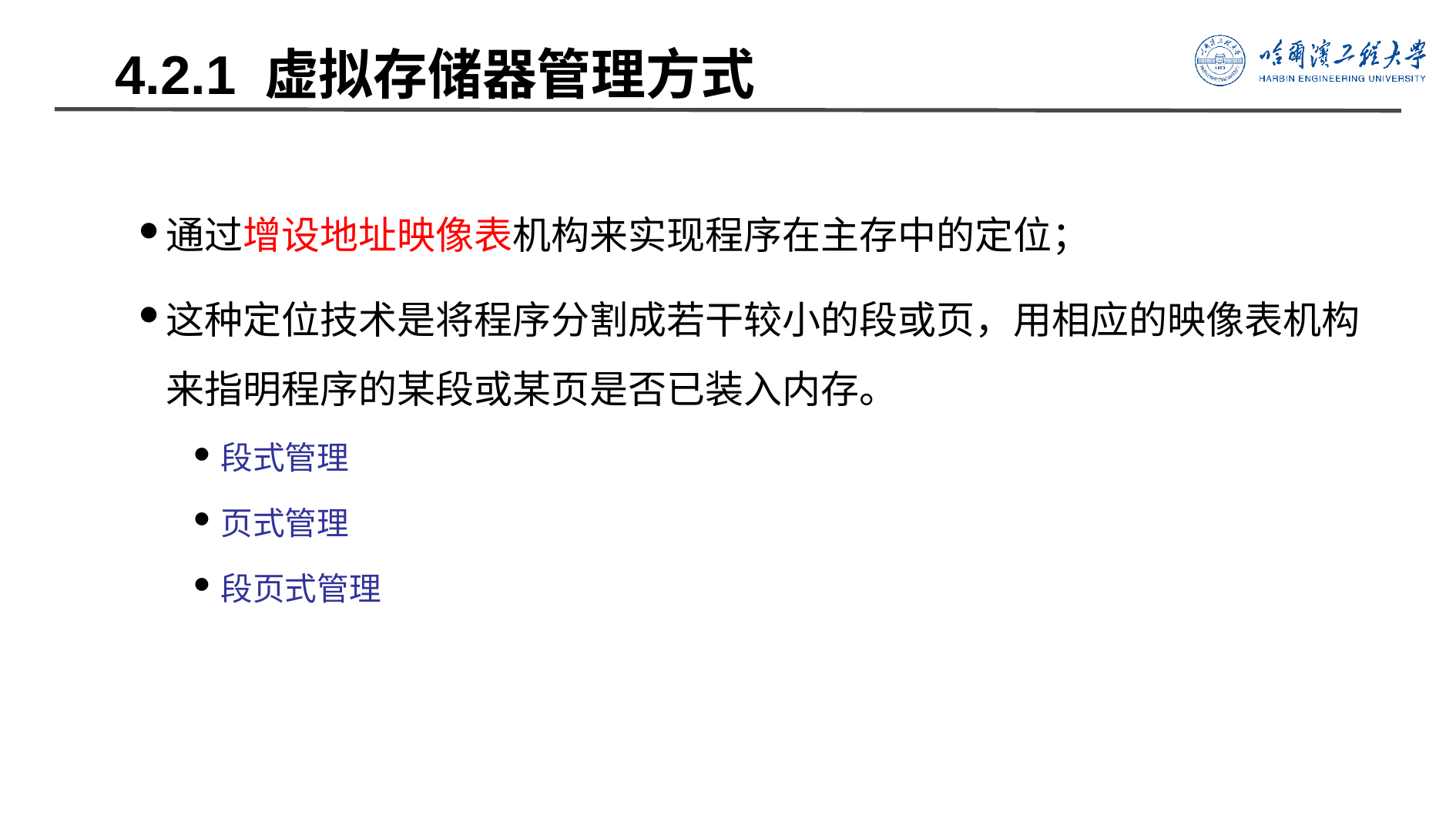

4.2.1 虚拟存储器管理方式
通过增设地址映像表机构来实现程序在主存中的定位；
这种定位技术是将程序分割成若干较小的段或页，用相应的映像表机构来指明程序的某段或某页是否已装入内存。
段式管理
页式管理
段页式管理